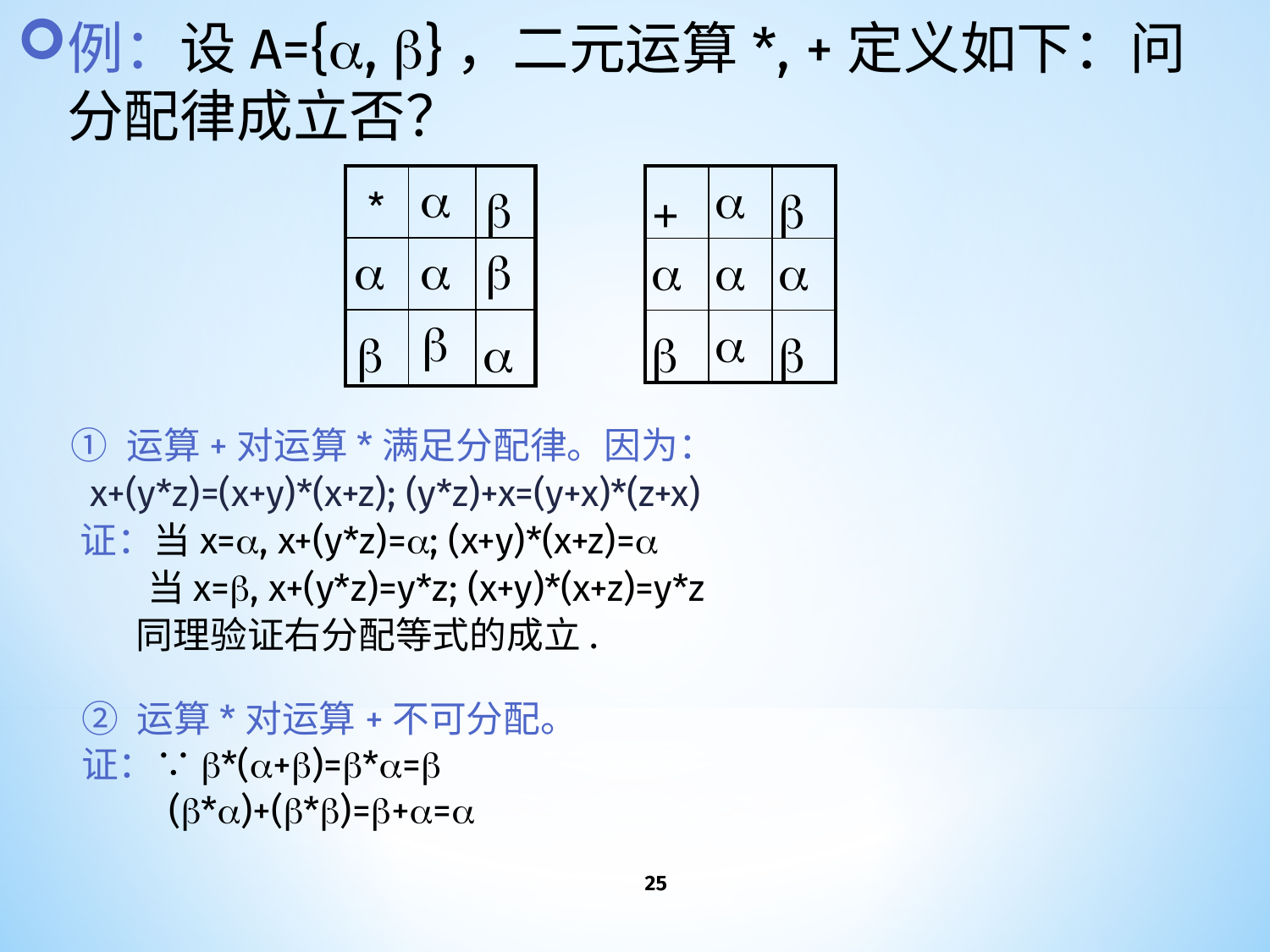

例：设A={α, β}，二元运算*, +定义如下：问分配律成立否？
| \* | α | β |
| --- | --- | --- |
| α | α | β |
| β | β | α |
| + | α | β |
| --- | --- | --- |
| α | α | α |
| β | α | β |
 ① 运算+对运算*满足分配律。因为：
   x+(y*z)=(x+y)*(x+z); (y*z)+x=(y+x)*(z+x)
 证：当x=α, x+(y*z)=α; (x+y)*(x+z)=α
        当x=β, x+(y*z)=y*z; (x+y)*(x+z)=y*z
        同理验证右分配等式的成立.
② 运算*对运算+不可分配。
证：∵β*(α+β)=β*α=β
         (β*α)+(β*β)=β+α=α
25